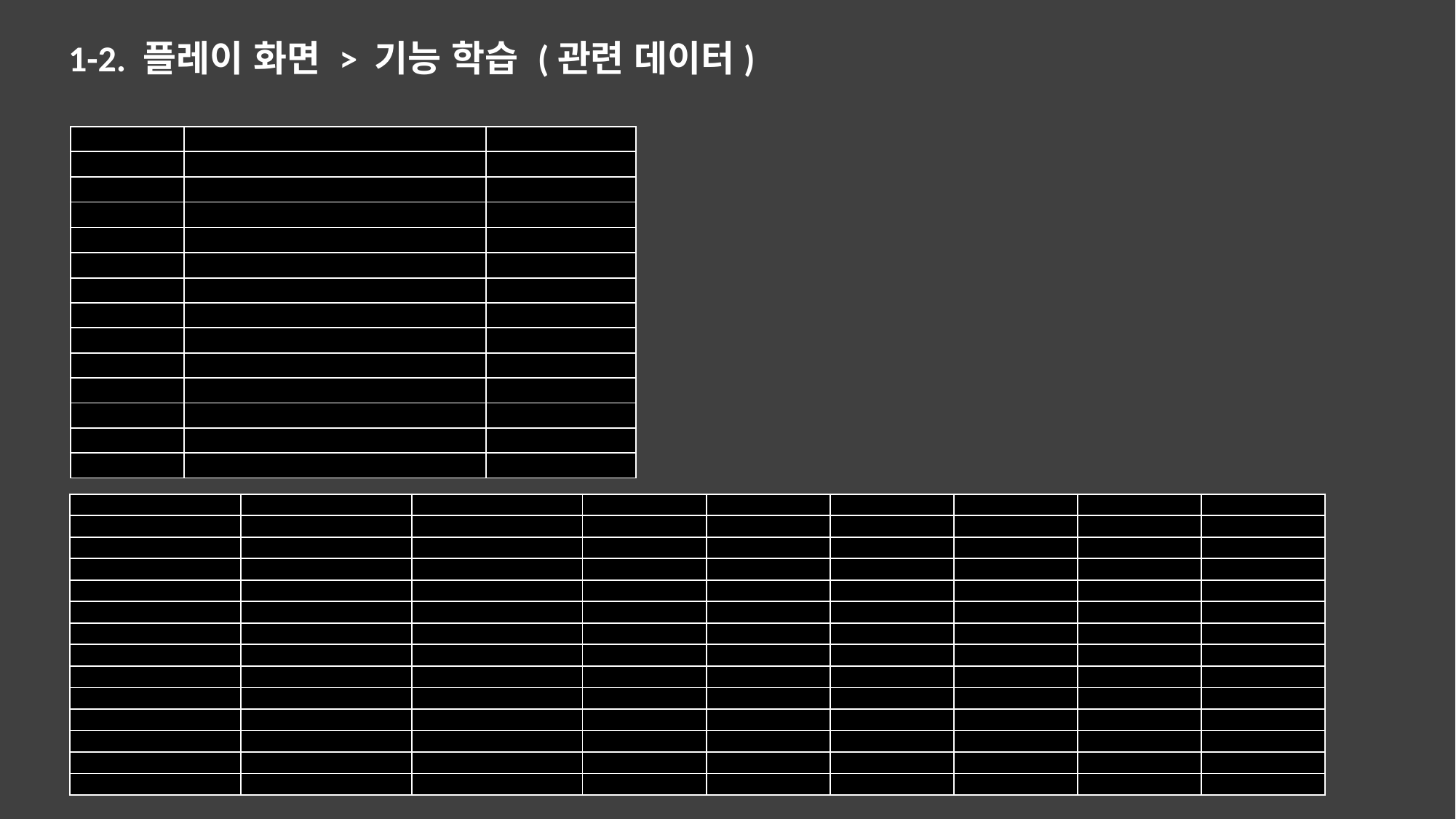

1-2. 플레이 화면 > 기능 학습 (관련 데이터)
| LearningInfo |  |  |
| --- | --- | --- |
| id | key | \_text |
| 1 | AND\_MAKER\_LEARNING\_NAME\_1 | 사회 비디오 감상 |
| 2 | AND\_MAKER\_LEARNING\_NAME\_2 | 독서 |
| 3 | AND\_MAKER\_LEARNING\_NAME\_3 | 학교 체험 |
| 4 | AND\_MAKER\_LEARNING\_NAME\_4 | - |
| 5 | AND\_MAKER\_LEARNING\_NAME\_5 | - |
| 6 | AND\_MAKER\_LEARNING\_NAME\_6 | - |
| 7 | AND\_MAKER\_LEARNING\_NAME\_7 | - |
| 8 | AND\_MAKER\_LEARNING\_NAME\_8 | - |
| 9 | AND\_MAKER\_LEARNING\_NAME\_9 | - |
| 10 | AND\_MAKER\_LEARNING\_NAME\_10 | - |
| 11 | AND\_MAKER\_LEARNING\_NAME\_11 | - |
| 12 | AND\_MAKER\_LEARNING\_NAME\_12 | - |
| LearningArgumentInfo |  |  |  |  |  |  |  |  |
| --- | --- | --- | --- | --- | --- | --- | --- | --- |
| id | requiremoney | requiretime | mobility | computing | knowledge | commonsesnse | willing | humanity |
| 1 | 20000 | 300 | 0 | 0 | 5 | 5 | 0 | 5 |
| 2 | 20000 | 300 | 0 | 0 | 5 | 5 | 5 | 0 |
| 3 | 20000 | 300 | 5 | 5 | 0 | 0 | 0 | 0 |
| 4 | 20000 | 300 | 0 | 0 | 5 | 5 | 0 | 5 |
| 5 | 20000 | 300 | 0 | 0 | 5 | 5 | 0 | 5 |
| 6 | 20000 | 300 | 0 | 0 | 5 | 5 | 0 | 5 |
| 7 | 20000 | 300 | 0 | 0 | 5 | 5 | 0 | 5 |
| 8 | 20000 | 300 | 0 | 0 | 5 | 5 | 0 | 5 |
| 9 | 20000 | 300 | 0 | 0 | 5 | 5 | 0 | 5 |
| 10 | 20000 | 300 | 0 | 0 | 5 | 5 | 0 | 5 |
| 11 | 20000 | 300 | 0 | 0 | 5 | 5 | 0 | 5 |
| 12 | 20000 | 300 | 0 | 0 | 5 | 5 | 0 | 5 |